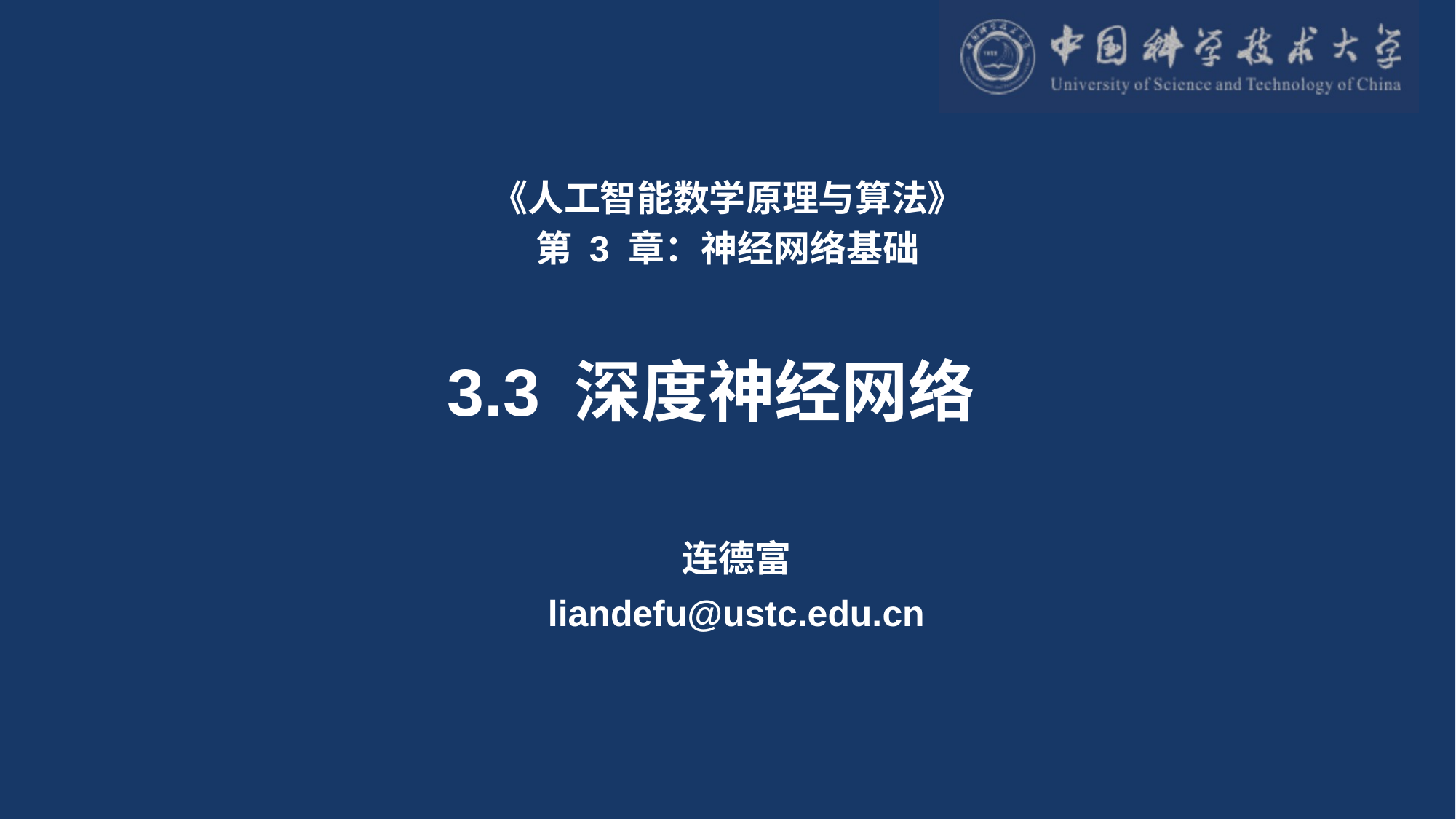

《人工智能数学原理与算法》
第 3 章：神经网络基础
3.3 深度神经网络
连德富
liandefu@ustc.edu.cn